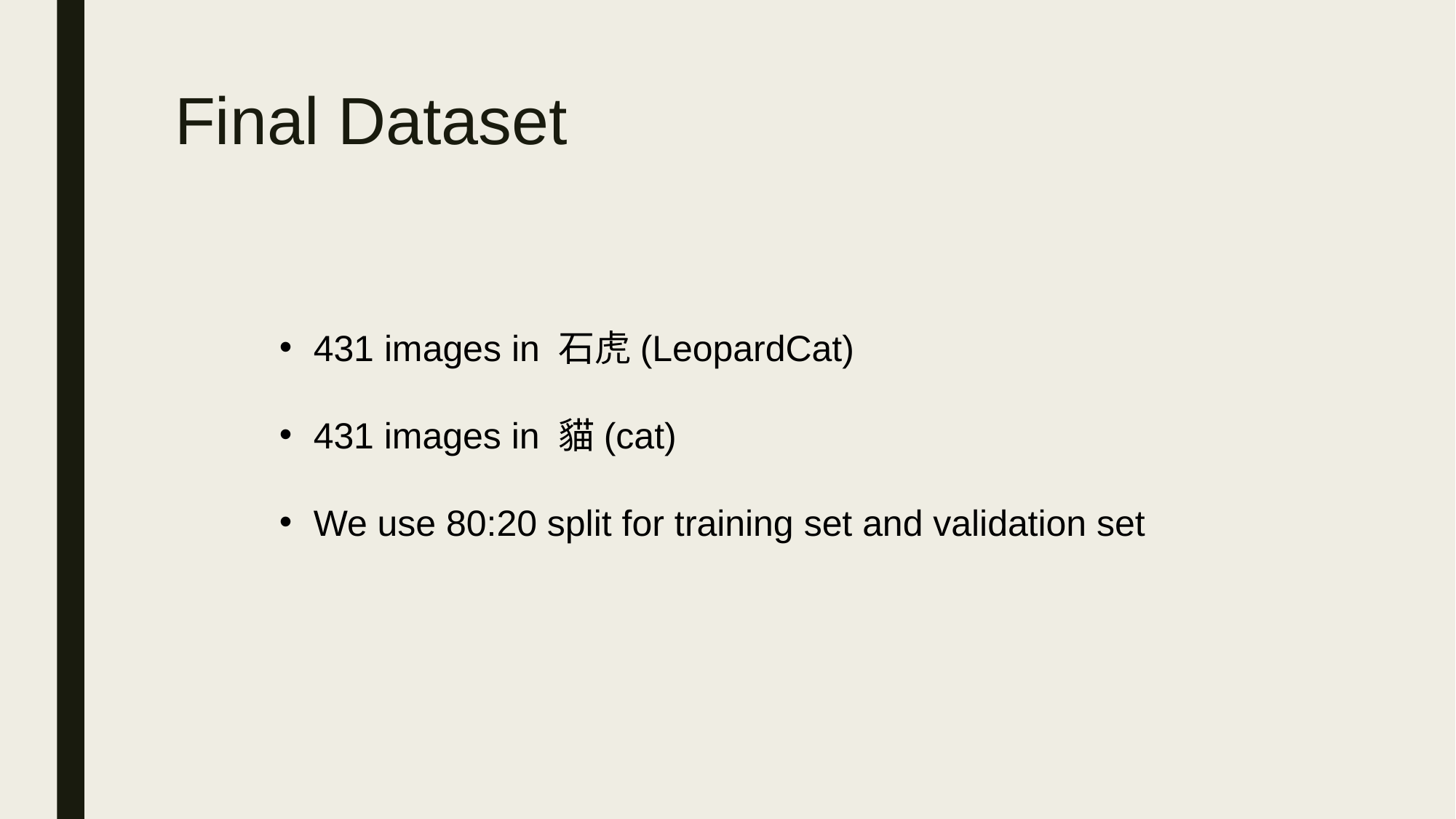

# Final Dataset
431 images in 石虎(LeopardCat)

431 images in 貓(cat)

We use 80:20 split for training set and validation set